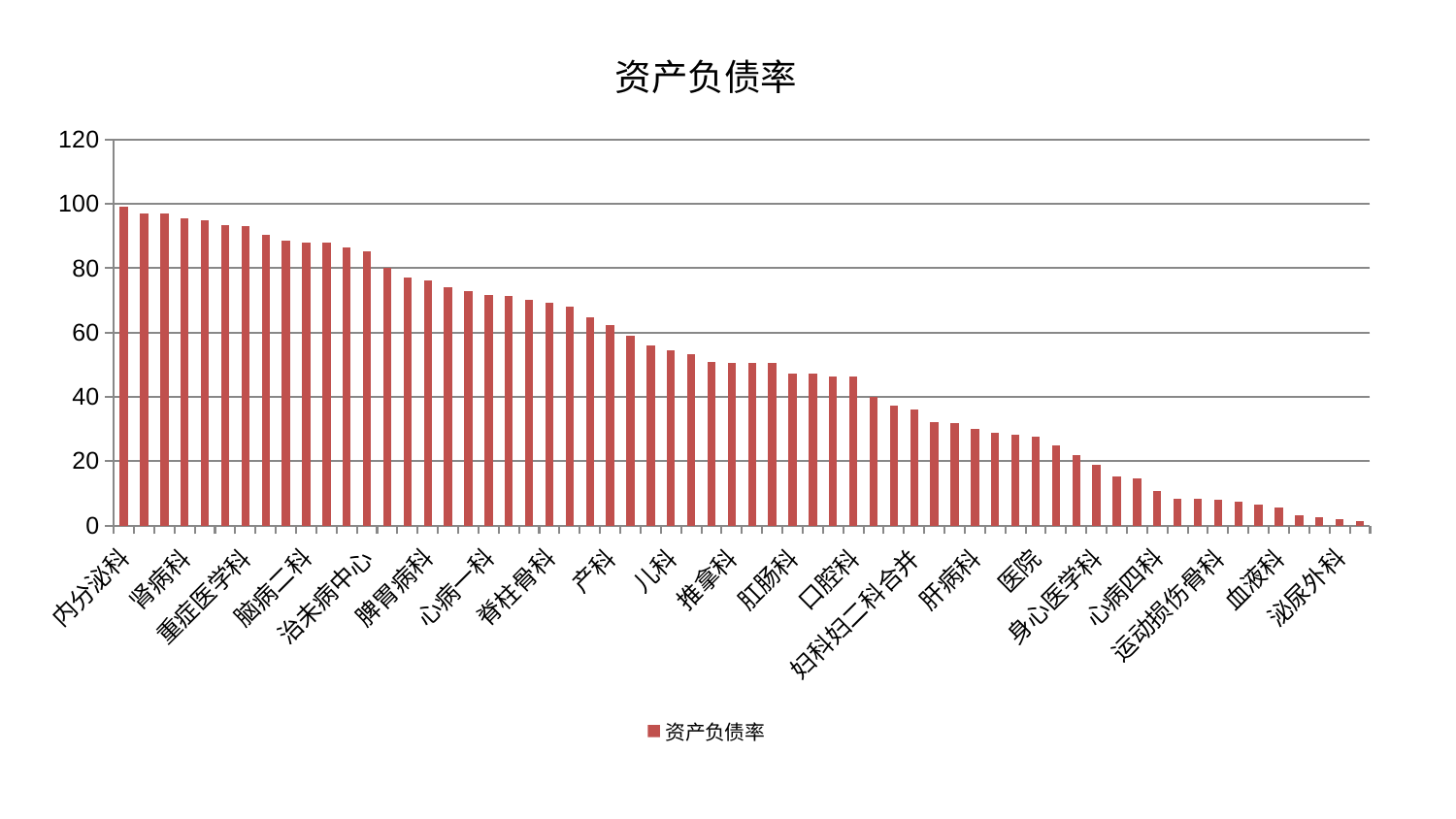

### Chart: 资产负债率

| Category | 资产负债率 |
|---|---|
| 内分泌科 | 99.2005911172161 |
| 肝胆外科 | 97.14081508767329 |
| 脾胃科消化科合并 | 96.91110963816878 |
| 肾病科 | 95.55735679196611 |
| 皮肤科 | 94.83175911476039 |
| 耳鼻喉科 | 93.42932872229903 |
| 重症医学科 | 93.13595667196346 |
| 针灸科 | 90.28402373107589 |
| 骨科 | 88.55858648110866 |
| 脑病二科 | 88.03038386676624 |
| 小儿骨科 | 88.00107213941008 |
| 眼科 | 86.44736472544533 |
| 治未病中心 | 85.13388549820189 |
| 东区重症医学科 | 80.18282422334677 |
| 风湿病科 | 77.21501737598469 |
| 脾胃病科 | 76.31889071902242 |
| 西区重症医学科 | 73.98595777984933 |
| 神经内科 | 72.84106835247321 |
| 心病一科 | 71.67598864977552 |
| 心病三科 | 71.26604813897413 |
| 显微骨科 | 70.15165779275006 |
| 脊柱骨科 | 69.13158214398278 |
| 周围血管科 | 68.03026424155392 |
| 美容皮肤科 | 64.66096837218626 |
| 产科 | 62.25657545422192 |
| 神经外科 | 58.88564003361005 |
| 普通外科 | 55.8943514177088 |
| 儿科 | 54.47355497528073 |
| 中医外治中心 | 53.403314758172215 |
| 综合内科 | 50.88012978351588 |
| 推拿科 | 50.6373663430383 |
| 妇科 | 50.585585778568706 |
| 消化内科 | 50.43156119793182 |
| 肛肠科 | 47.309965156731096 |
| 东区肾病科 | 47.11560283379814 |
| 呼吸内科 | 46.38637312736864 |
| 口腔科 | 46.38457119324069 |
| 心血管内科 | 40.05419406636121 |
| 肿瘤内科 | 37.14437879992658 |
| 妇科妇二科合并 | 36.20426335666009 |
| 男科 | 32.112282540365776 |
| 关节骨科 | 31.766864648302786 |
| 肝病科 | 29.93613705180347 |
| 康复科 | 28.723866811832078 |
| 小儿推拿科 | 28.188442973491657 |
| 医院 | 27.607313029461178 |
| 胸外科 | 24.911595173254987 |
| 老年医学科 | 21.735877875624297 |
| 身心医学科 | 18.83188164907914 |
| 乳腺甲状腺外科 | 15.172882317856939 |
| 肾脏内科 | 14.504211008213153 |
| 心病四科 | 10.700155149460322 |
| 妇二科 | 8.372418523218395 |
| 创伤骨科 | 8.344475679717167 |
| 运动损伤骨科 | 7.936688863512997 |
| 微创骨科 | 7.4881270064885985 |
| 脑病一科 | 6.437651734383287 |
| 血液科 | 5.681667395838708 |
| 心病二科 | 3.0141527822553416 |
| 中医经典科 | 2.6439748773288585 |
| 泌尿外科 | 2.107381917086504 |
| 脑病三科 | 1.2243953214842174 |
325